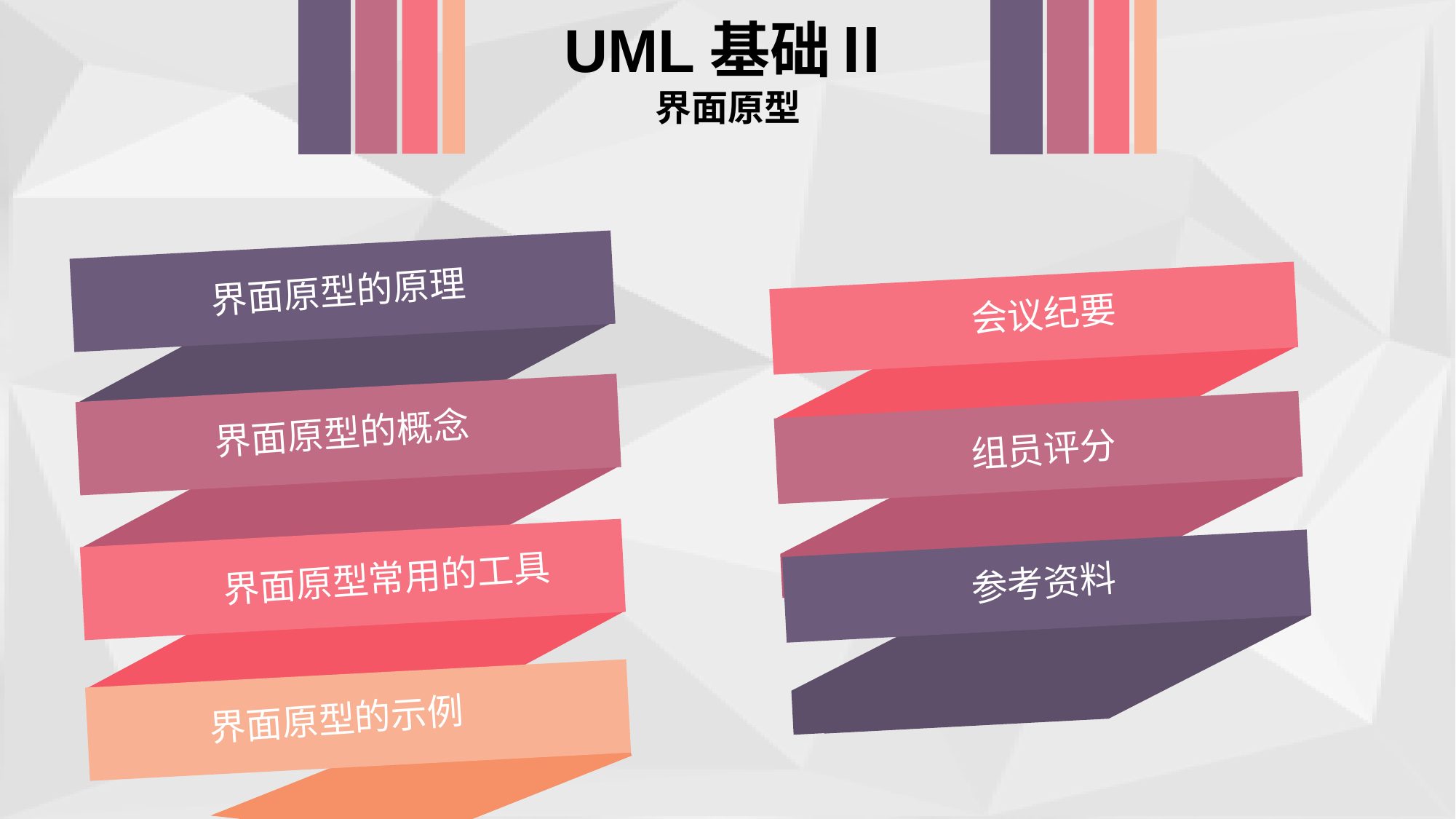

UML基础Ⅱ
界面原型

界面原型的原理

界面原型的概念

界面原型常用的工具

界面原型的示例

会议纪要

组员评分

参考资料